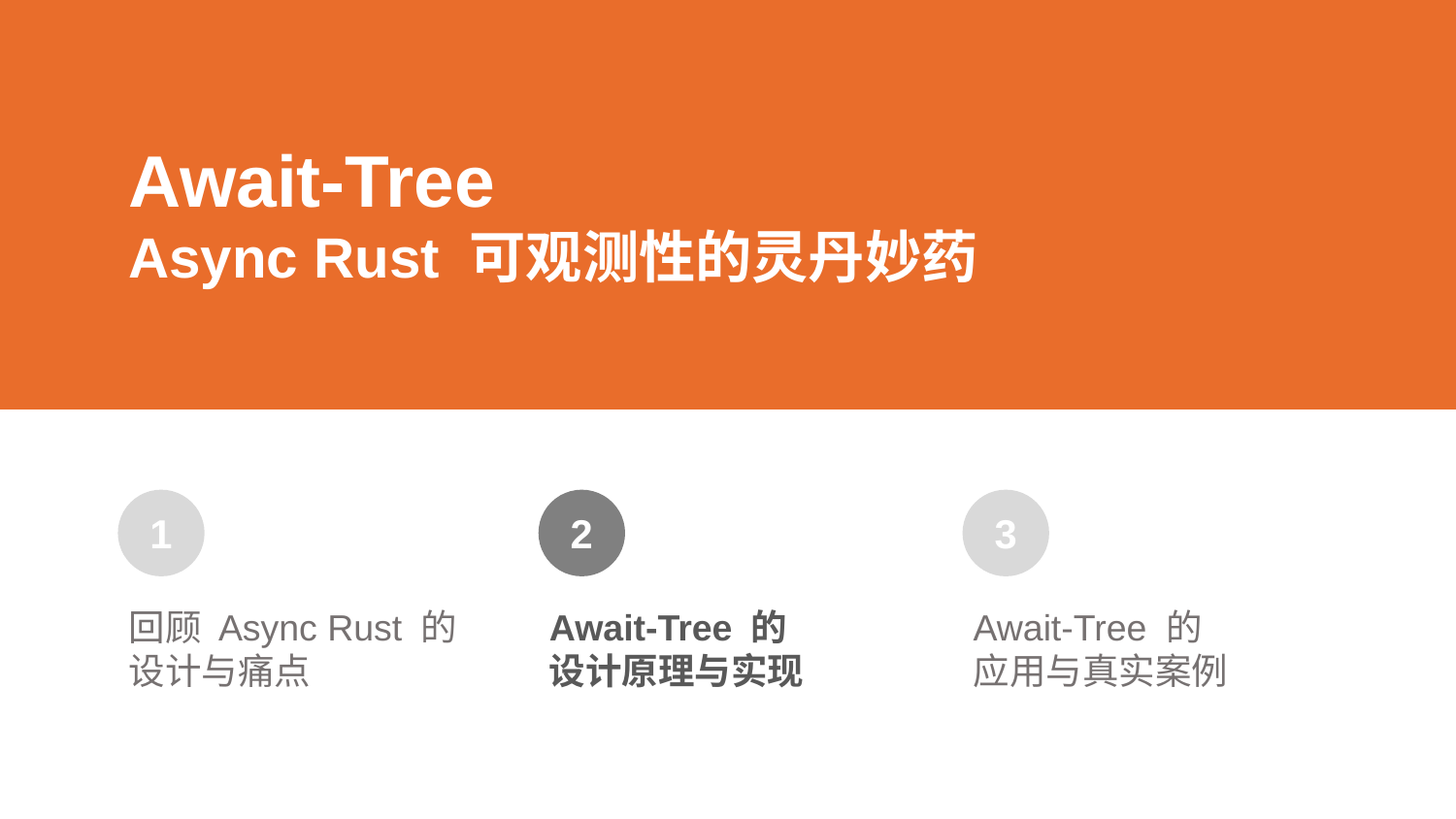

Await-Tree
Async Rust 可观测性的灵丹妙药

1
2
3
回顾 Async Rust 的设计与痛点
Await-Tree 的
设计原理与实现
Await-Tree 的
应用与真实案例